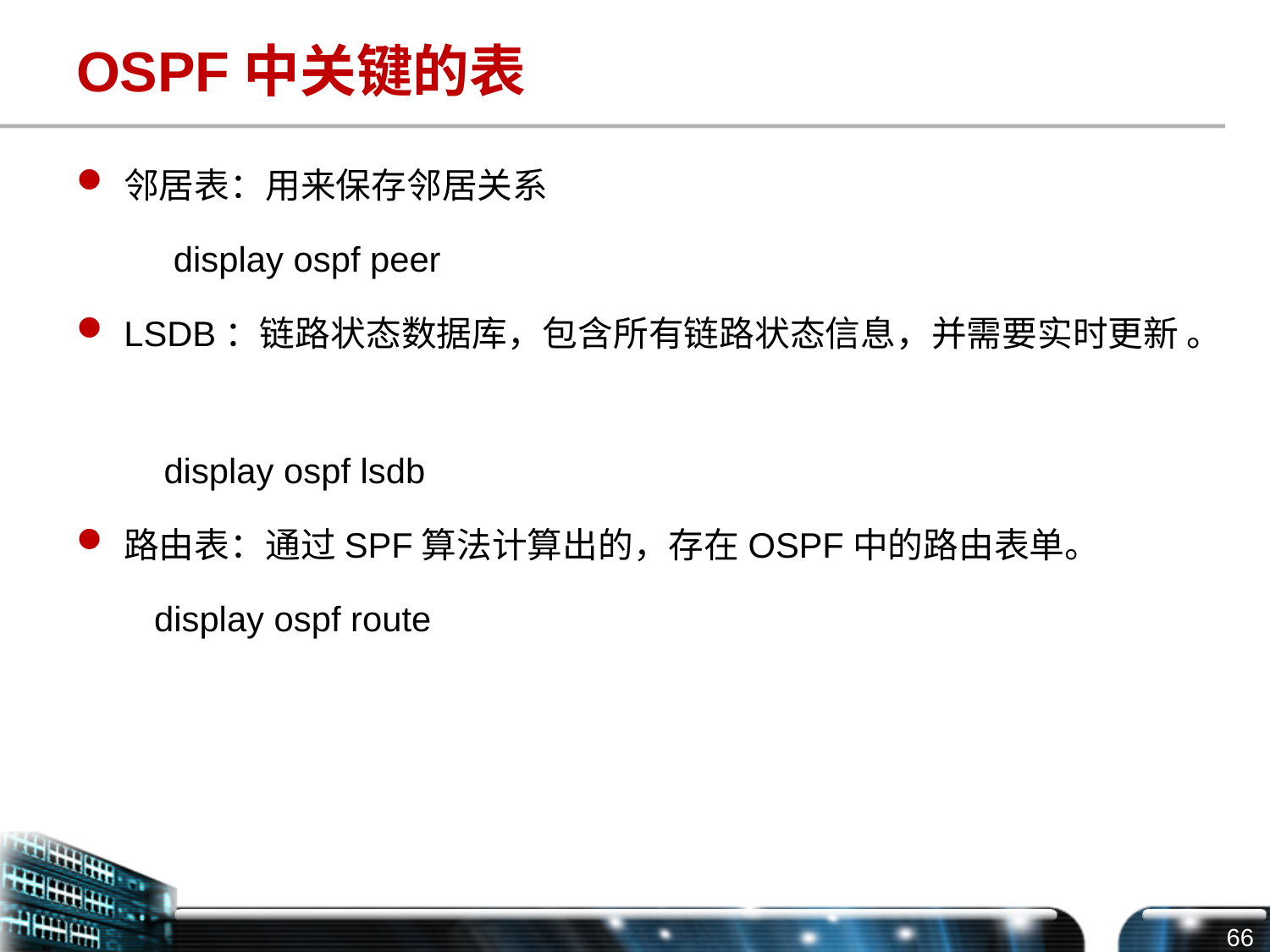

# OSPF中关键的表
邻居表：用来保存邻居关系
          display ospf peer
LSDB：链路状态数据库，包含所有链路状态信息，并需要实时更新 。
         display ospf lsdb
路由表：通过SPF算法计算出的，存在OSPF中的路由表单。
        display ospf route